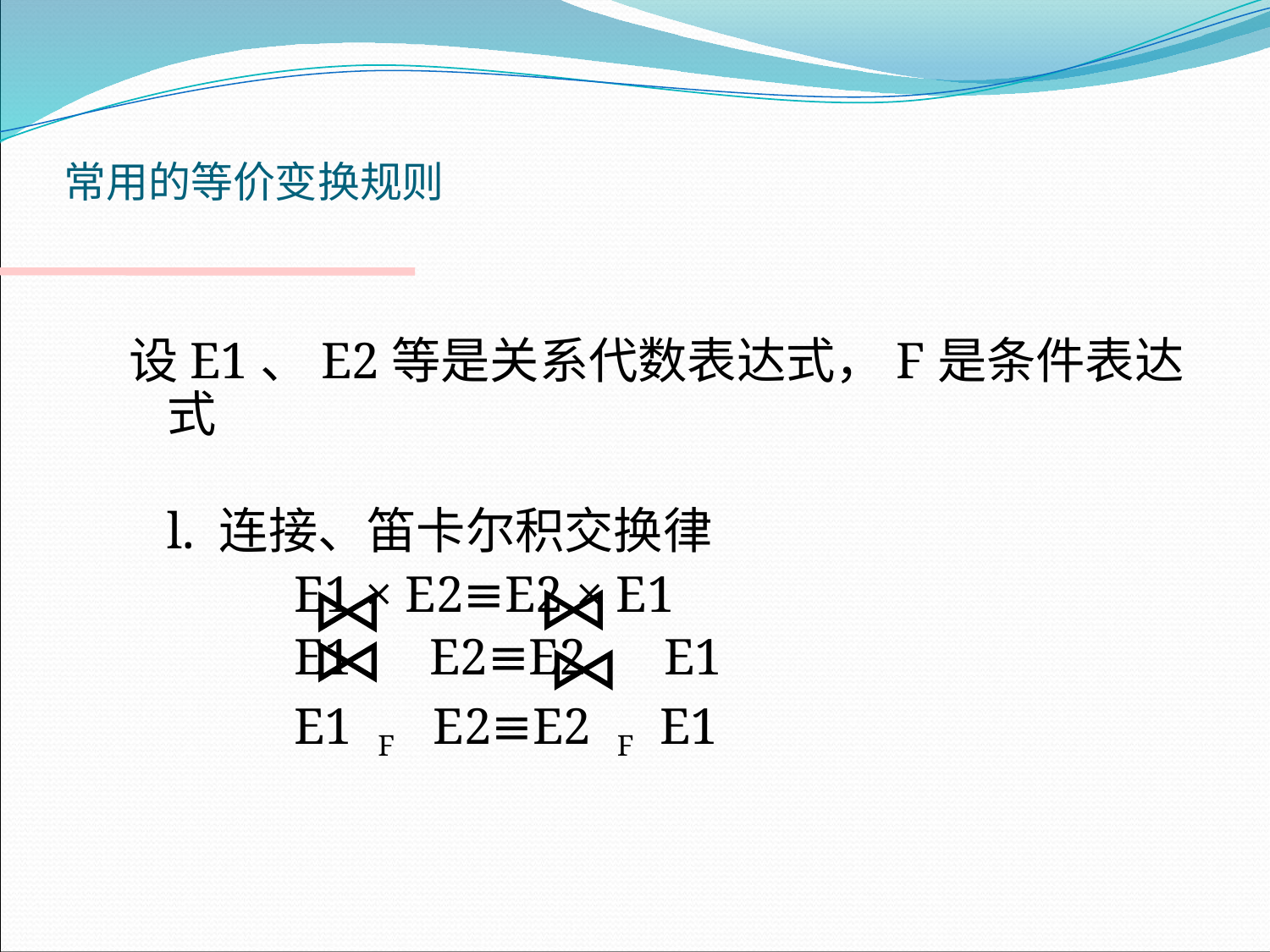

# 常用的等价变换规则

设E1、E2等是关系代数表达式，F是条件表达式

	l. 连接、笛卡尔积交换律
		E1 × E2≡E2 × E1
		E1      E2≡E2      E1
		E1  F   E2≡E2  F  E1

859